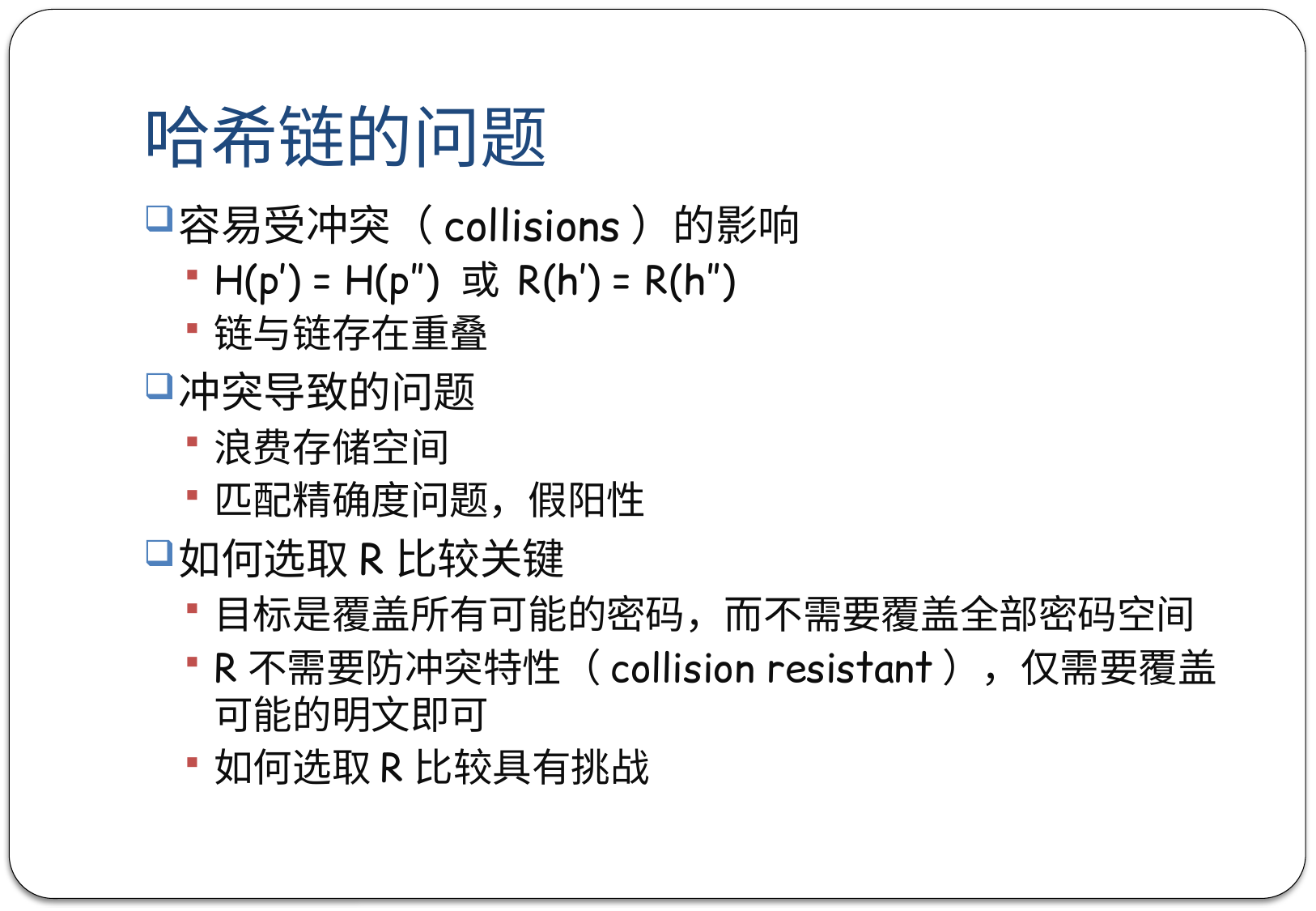

# 哈希链的问题
容易受冲突（collisions）的影响
H(p’) = H(p”) 或 R(h’) = R(h”)
链与链存在重叠
冲突导致的问题
浪费存储空间
匹配精确度问题，假阳性
如何选取R比较关键
目标是覆盖所有可能的密码，而不需要覆盖全部密码空间
R不需要防冲突特性（collision resistant），仅需要覆盖可能的明文即可
如何选取R比较具有挑战